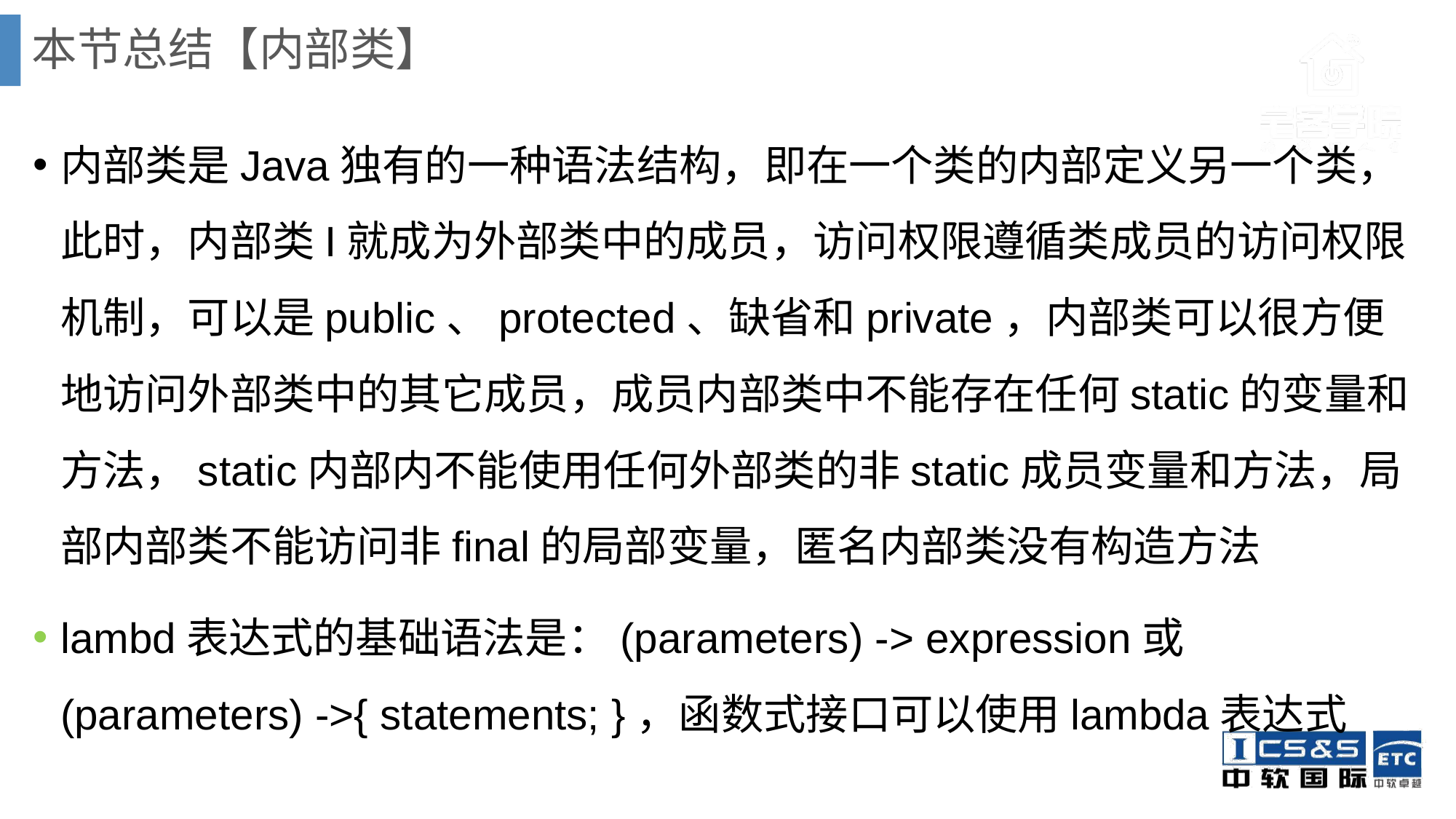

# 本节总结【内部类】
内部类是Java独有的一种语法结构，即在一个类的内部定义另一个类，此时，内部类I就成为外部类中的成员，访问权限遵循类成员的访问权限机制，可以是public、protected、缺省和private，内部类可以很方便地访问外部类中的其它成员，成员内部类中不能存在任何static的变量和方法，static内部内不能使用任何外部类的非static成员变量和方法，局部内部类不能访问非final的局部变量，匿名内部类没有构造方法
lambd表达式的基础语法是：(parameters) -> expression或(parameters) ->{ statements; }，函数式接口可以使用lambda表达式